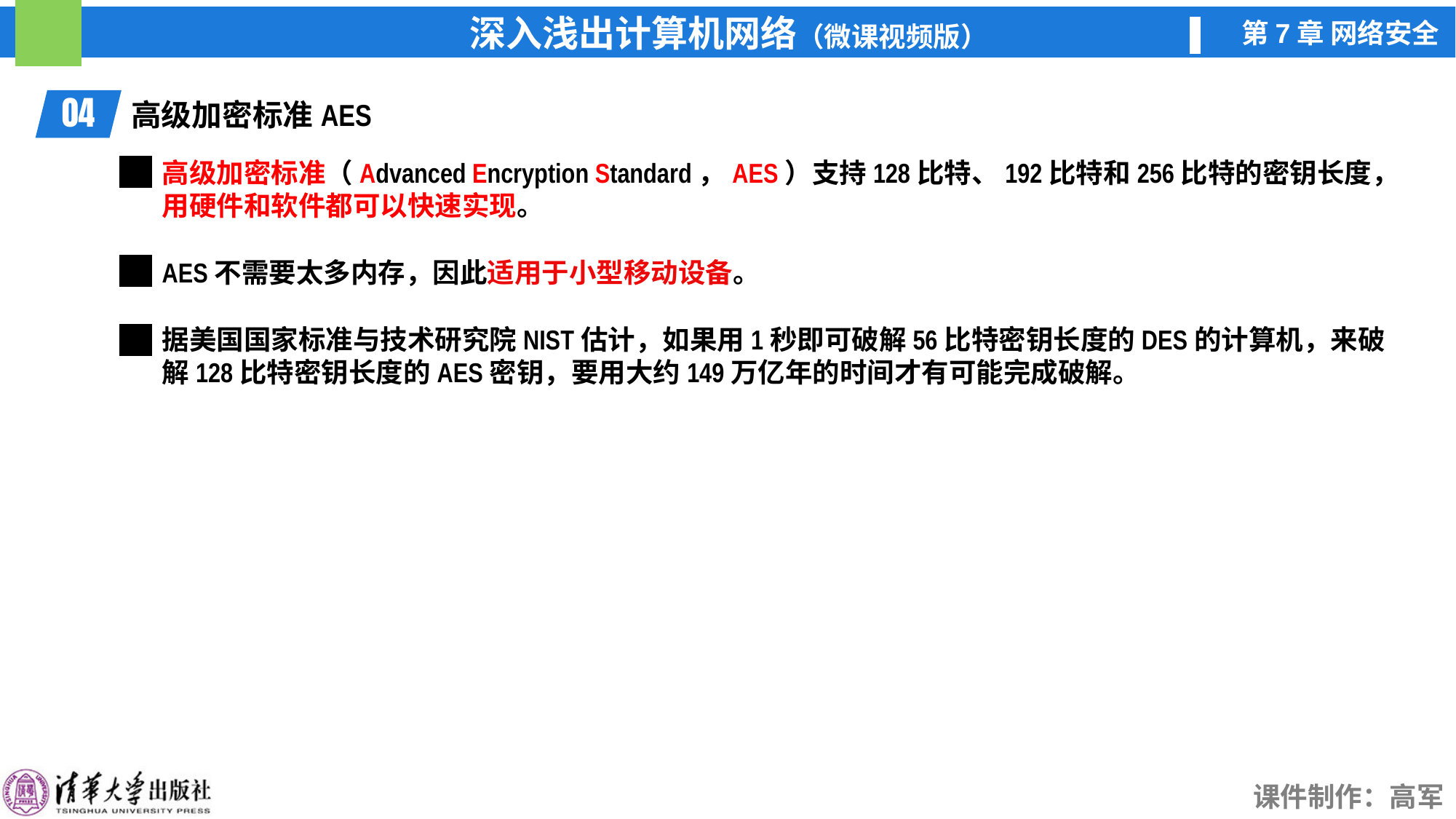

04
高级加密标准AES
高级加密标准（Advanced Encryption Standard，AES）支持128比特、192比特和256比特的密钥长度，用硬件和软件都可以快速实现。

AES不需要太多内存，因此适用于小型移动设备。

据美国国家标准与技术研究院NIST估计，如果用1秒即可破解56比特密钥长度的DES的计算机，来破解128比特密钥长度的AES密钥，要用大约149万亿年的时间才有可能完成破解。